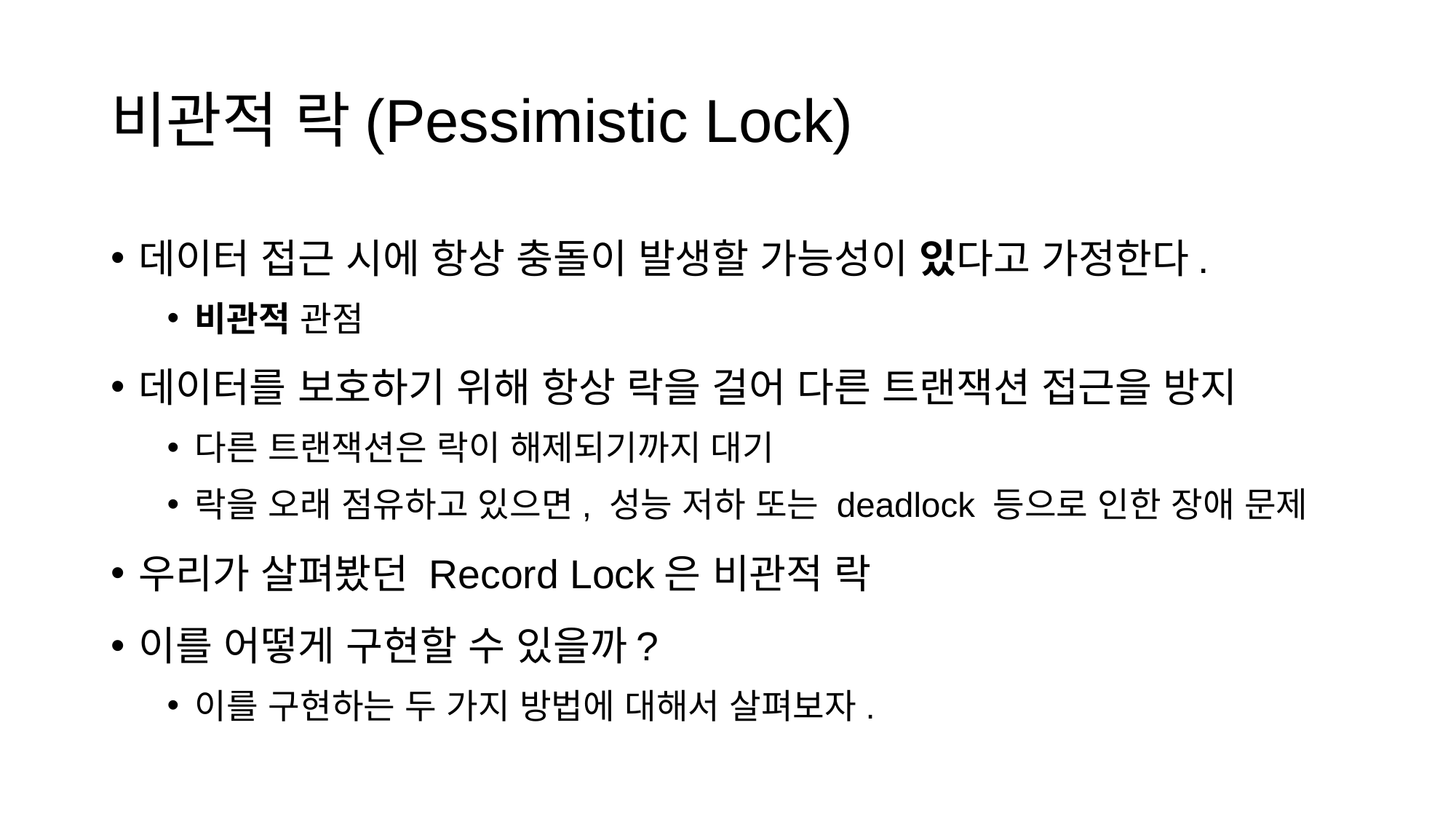

# 비관적 락(Pessimistic Lock)
데이터 접근 시에 항상 충돌이 발생할 가능성이 있다고 가정한다.
비관적 관점
데이터를 보호하기 위해 항상 락을 걸어 다른 트랜잭션 접근을 방지
다른 트랜잭션은 락이 해제되기까지 대기
락을 오래 점유하고 있으면, 성능 저하 또는 deadlock 등으로 인한 장애 문제
우리가 살펴봤던 Record Lock은 비관적 락
이를 어떻게 구현할 수 있을까?
이를 구현하는 두 가지 방법에 대해서 살펴보자.